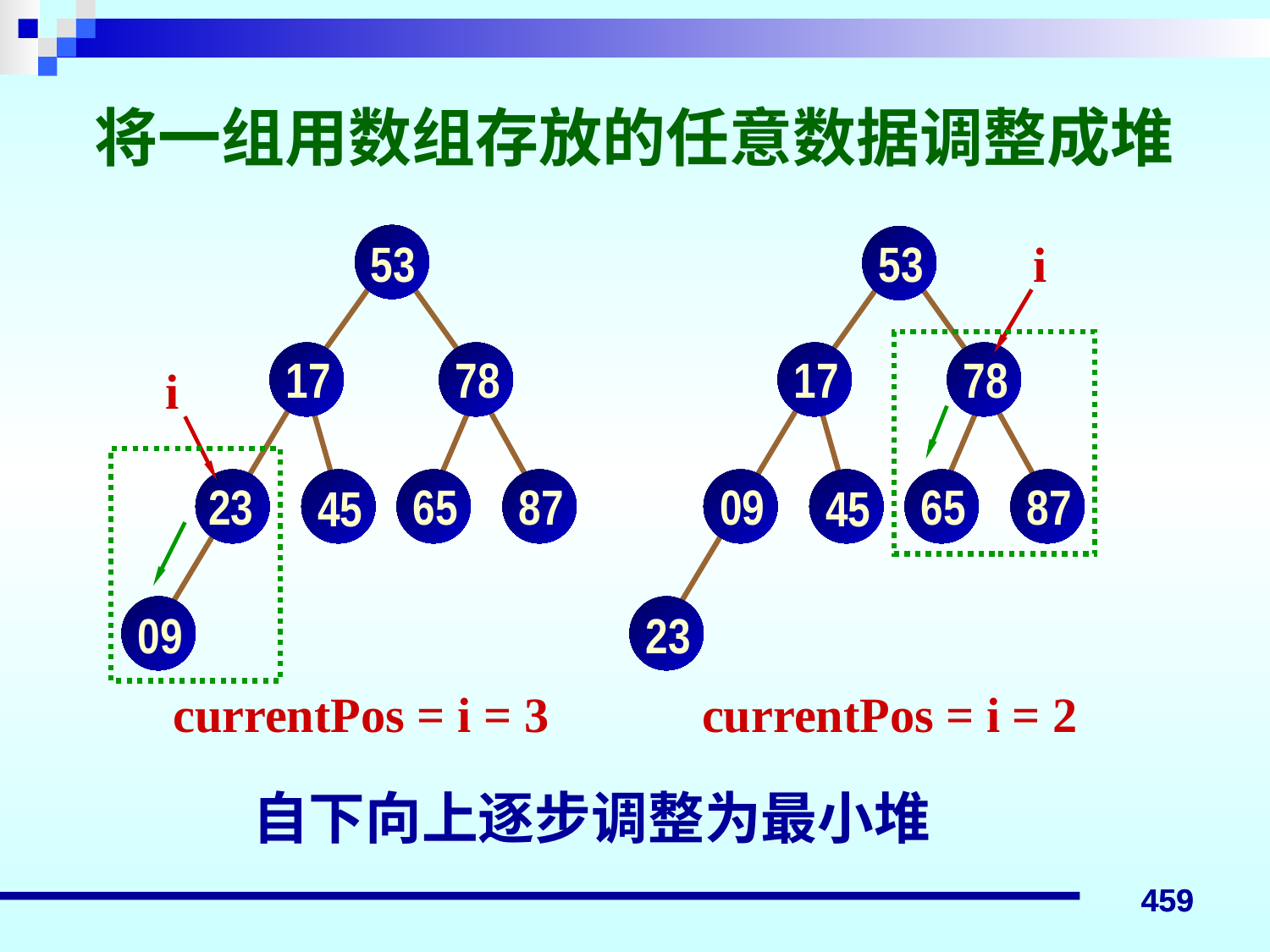

# 将一组用数组存放的任意数据调整成堆

53

17

78
i

23

65

87
45

09

53
i

17

78

09

65

87
45

23
currentPos = i = 3
currentPos = i = 2
自下向上逐步调整为最小堆
459
459